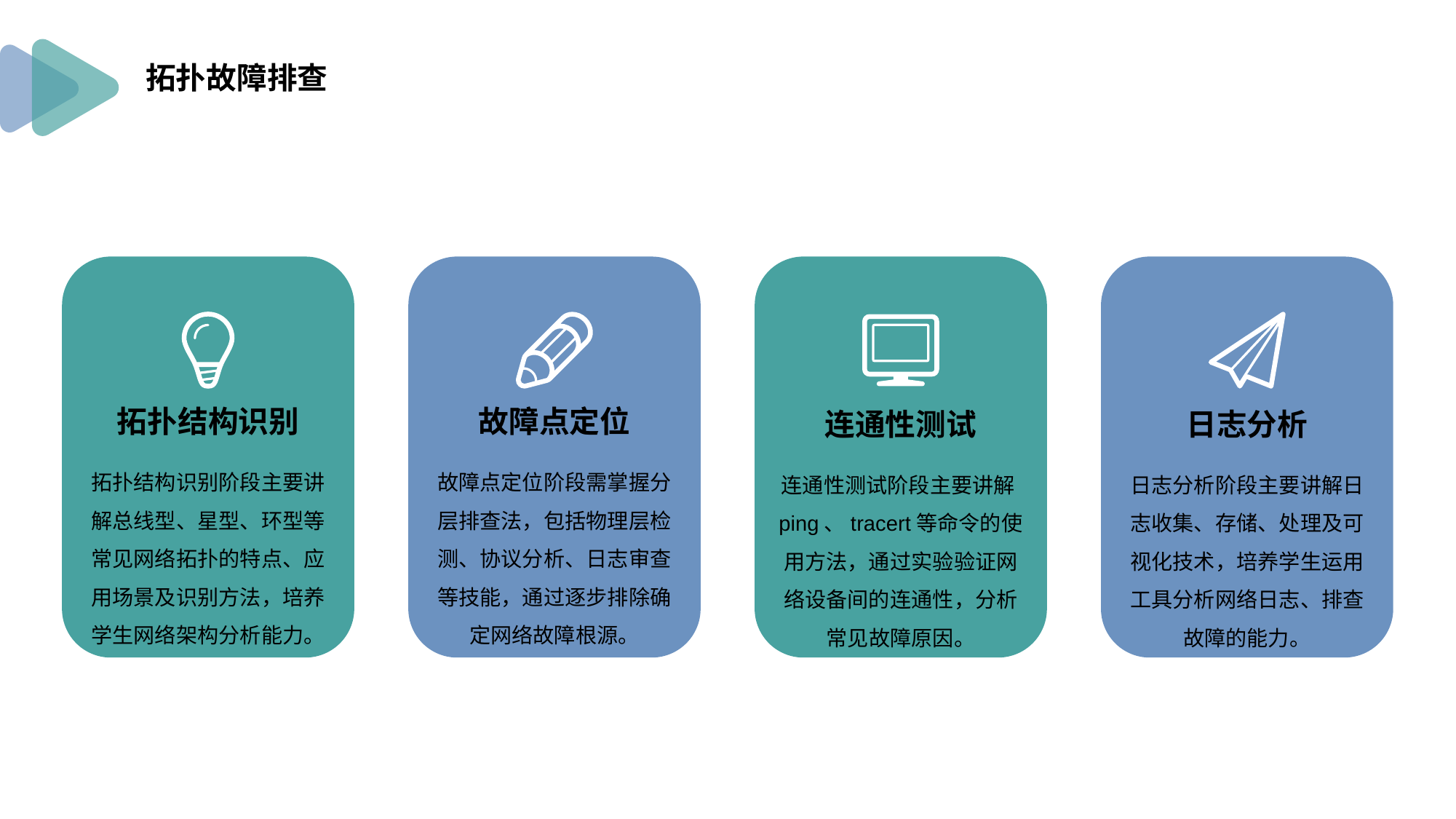

拓扑故障排查

拓扑结构识别
故障点定位
连通性测试
日志分析
拓扑结构识别阶段主要讲解总线型、星型、环型等常见网络拓扑的特点、应用场景及识别方法，培养学生网络架构分析能力。
故障点定位阶段需掌握分层排查法，包括物理层检测、协议分析、日志审查等技能，通过逐步排除确定网络故障根源。
连通性测试阶段主要讲解ping、tracert等命令的使用方法，通过实验验证网络设备间的连通性，分析常见故障原因。
日志分析阶段主要讲解日志收集、存储、处理及可视化技术，培养学生运用工具分析网络日志、排查故障的能力。